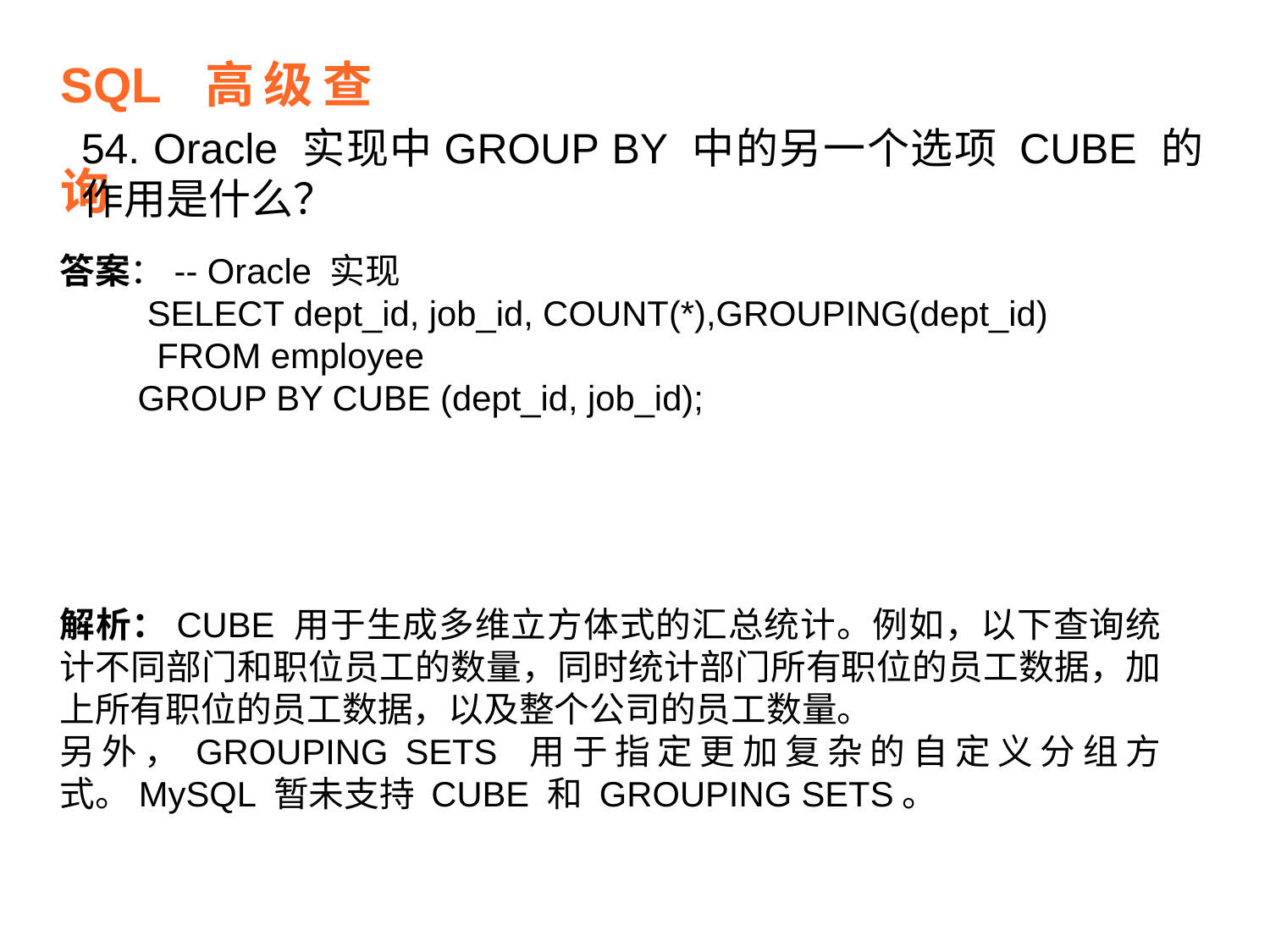

SQL 高级查询
54. Oracle 实现中GROUP BY 中的另一个选项 CUBE 的作用是什么？
答案：-- Oracle 实现
         SELECT dept_id, job_id, COUNT(*),GROUPING(dept_id)
          FROM employee
        GROUP BY CUBE (dept_id, job_id);
解析：CUBE 用于生成多维立方体式的汇总统计。例如，以下查询统计不同部门和职位员工的数量，同时统计部门所有职位的员工数据，加上所有职位的员工数据，以及整个公司的员工数量。
另外，GROUPING SETS 用于指定更加复杂的自定义分组方式。MySQL 暂未支持 CUBE 和 GROUPING SETS。